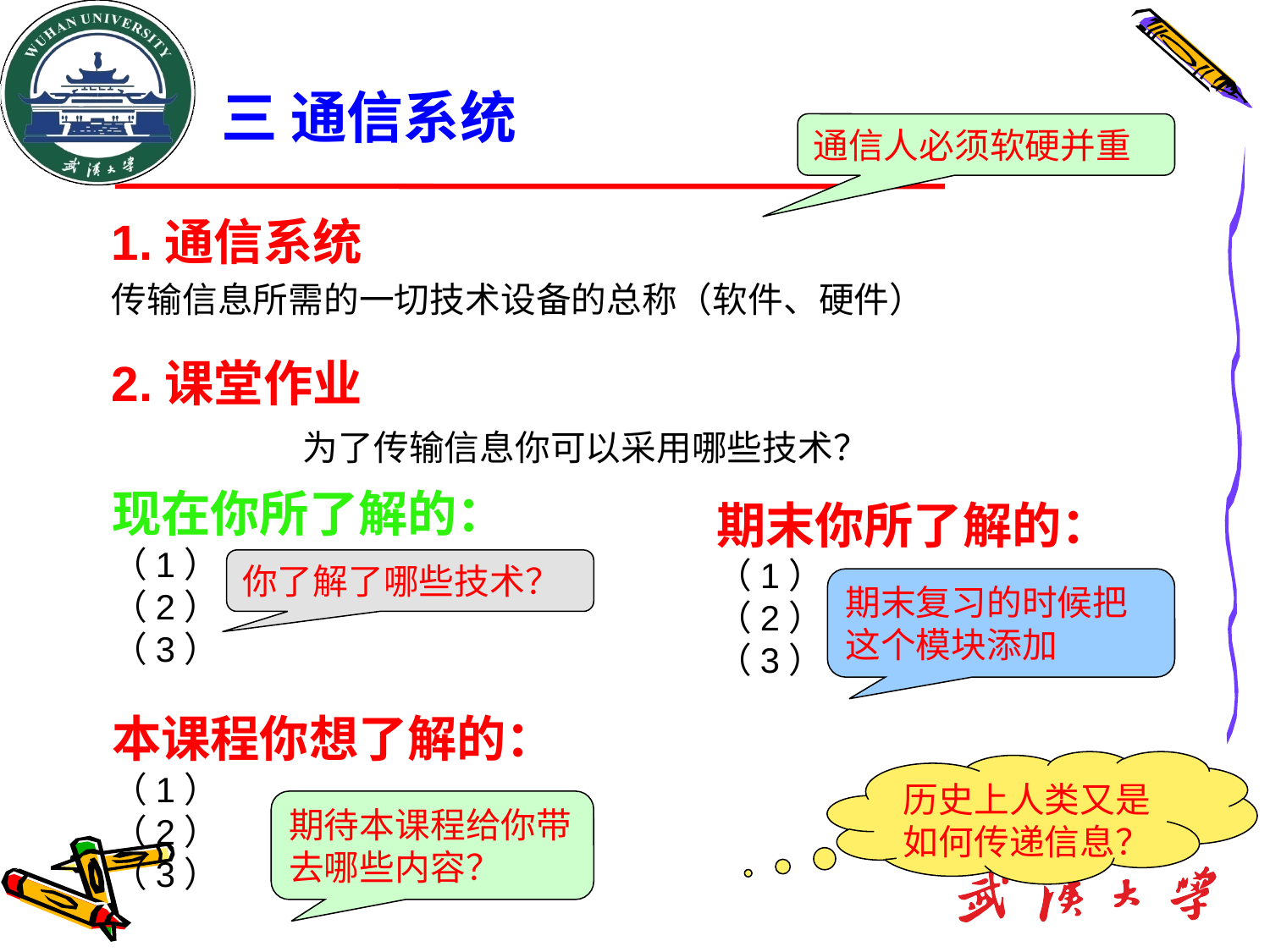

# 三 通信系统
通信人必须软硬并重
1.通信系统
传输信息所需的一切技术设备的总称（软件、硬件）
2.课堂作业
                为了传输信息你可以采用哪些技术？
现在你所了解的：
（1）
（2）
（3）
期末你所了解的：
（1）
（2）
（3）
你了解了哪些技术？
期末复习的时候把这个模块添加
本课程你想了解的：
（1）
（2）
（3）
历史上人类又是如何传递信息？

期待本课程给你带去哪些内容？